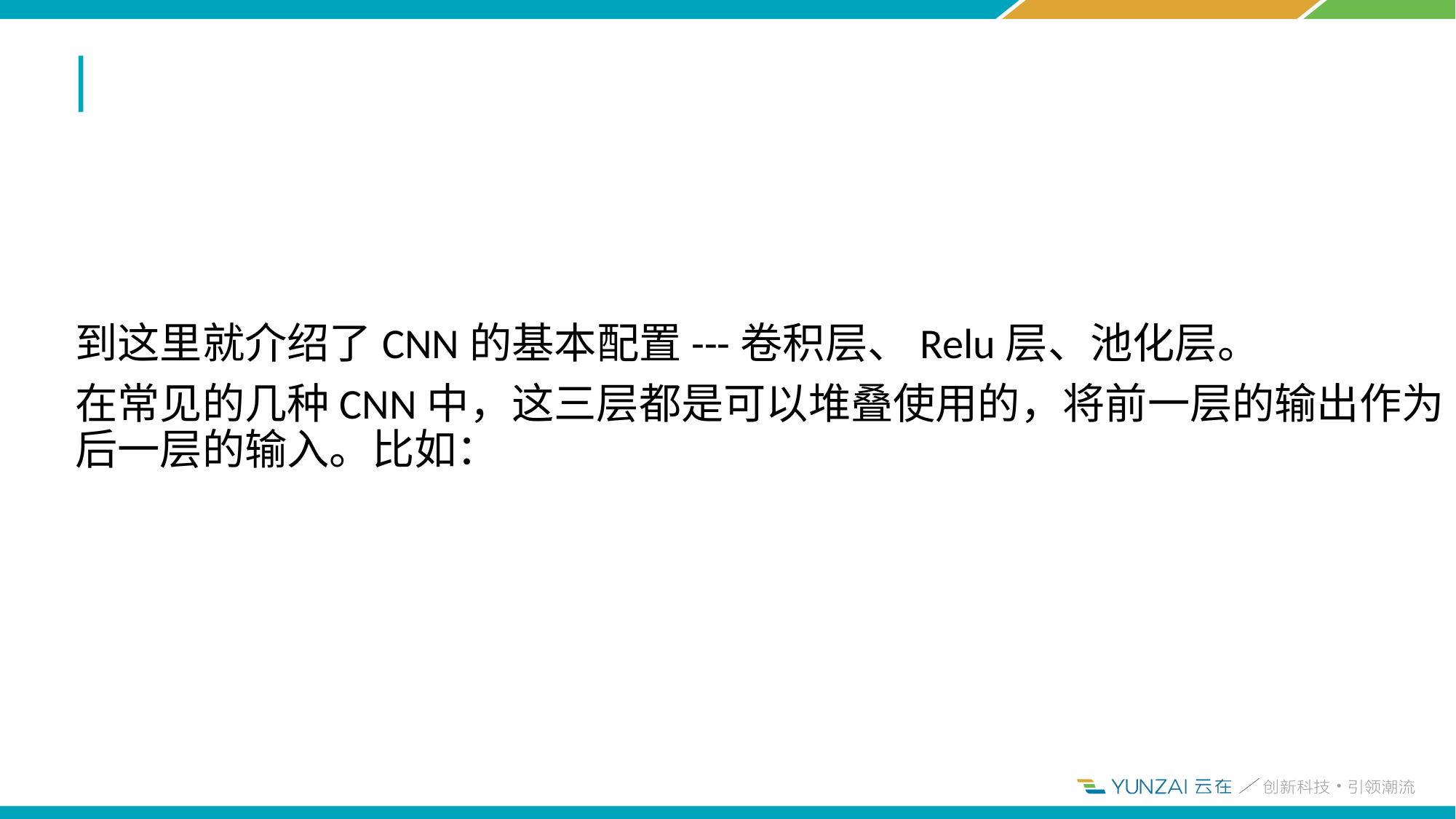

到这里就介绍了CNN的基本配置---卷积层、Relu层、池化层。
在常见的几种CNN中，这三层都是可以堆叠使用的，将前一层的输出作为后一层的输入。比如：